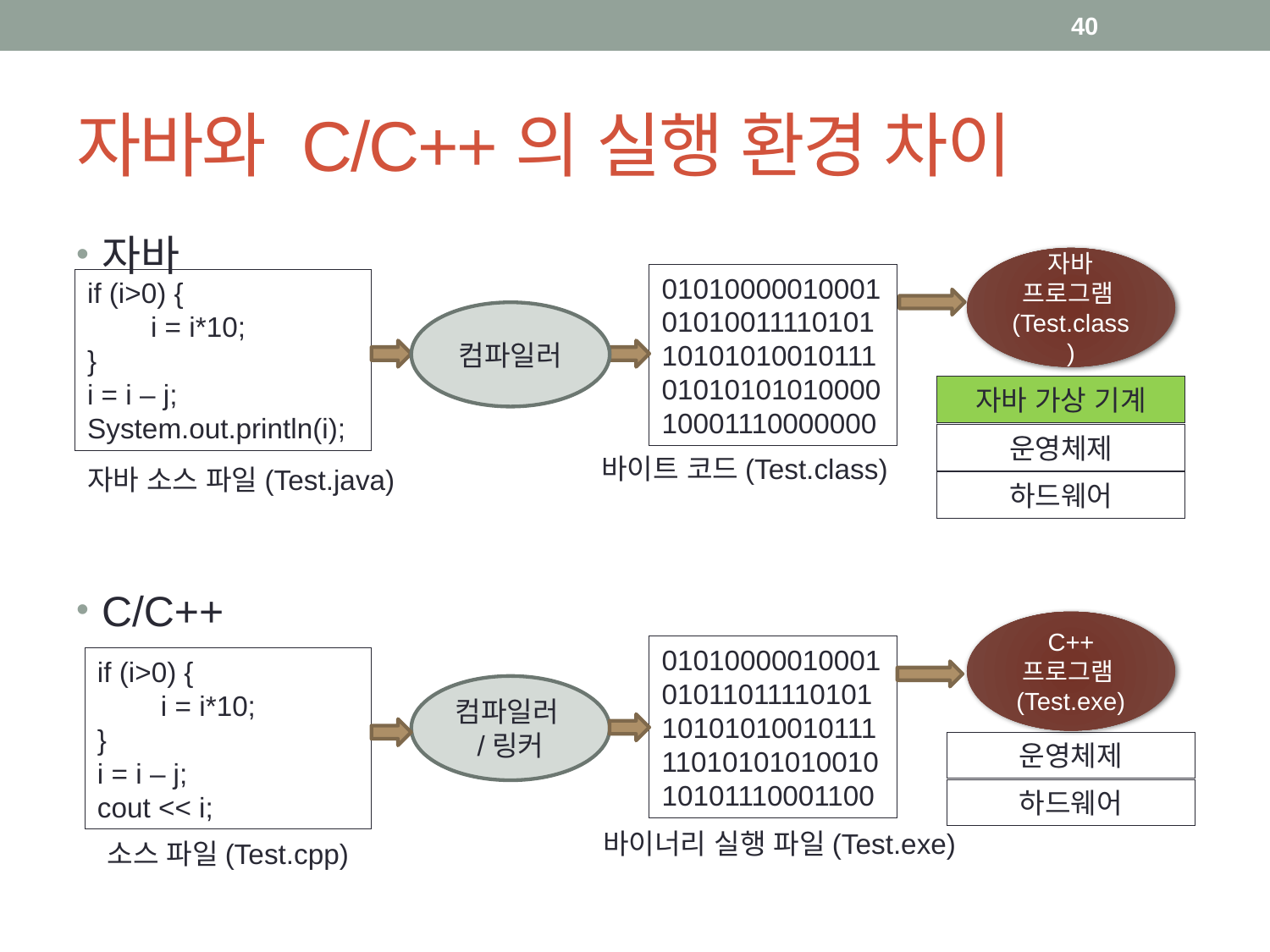

40
# 자바와 C/C++의 실행 환경 차이
자바

C/C++
자바 프로그램(Test.class)
0101000001000101010011110101101010100101110101010101000010001110000000
if (i>0) {
i = i*10;
}
i = i – j;
System.out.println(i);

컴파일러

자바 가상 기계
운영체제
바이트 코드(Test.class)
자바 소스 파일(Test.java)
하드웨어
C++ 프로그램(Test.exe)
0101000001000101011011110101101010100101111101010101001010101110001100
if (i>0) {
i = i*10;
}
i = i – j;
cout << i;

컴파일러/링커

운영체제
하드웨어
바이너리 실행 파일(Test.exe)
소스 파일(Test.cpp)